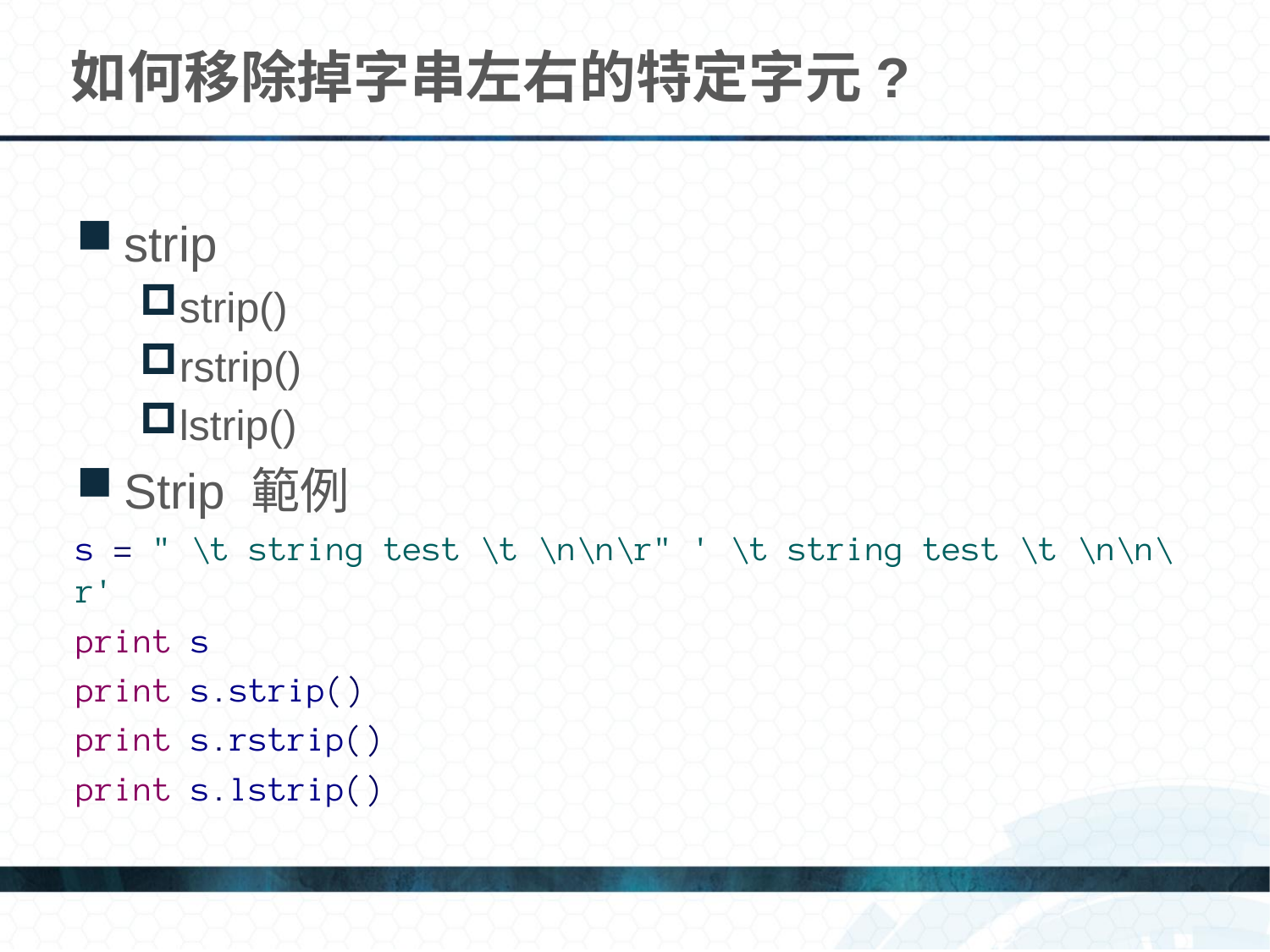

# 如何移除掉字串左右的特定字元?
strip
strip()
rstrip()
lstrip()
Strip 範例
s = " \t string test \t \n\n\r" ' \t string test \t \n\n\r'
print s
print s.strip()
print s.rstrip()
print s.lstrip()